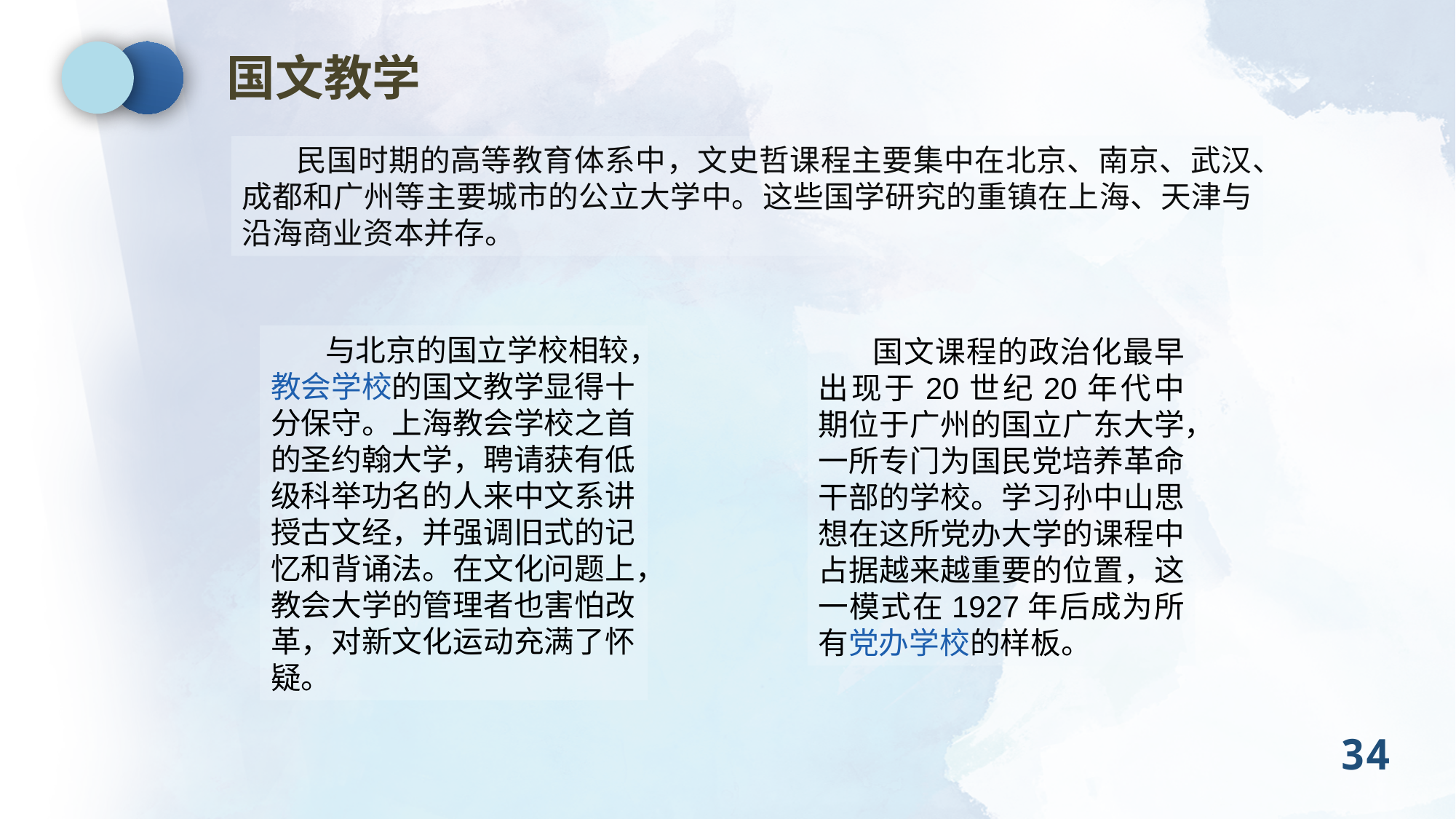

国文教学
民国时期的高等教育体系中，文史哲课程主要集中在北京、南京、武汉、成都和广州等主要城市的公立大学中。这些国学研究的重镇在上海、天津与沿海商业资本并存。

与北京的国立学校相较，教会学校的国文教学显得十分保守。上海教会学校之首的圣约翰大学，聘请获有低级科举功名的人来中文系讲授古文经，并强调旧式的记忆和背诵法。在文化问题上，教会大学的管理者也害怕改革，对新文化运动充满了怀疑。
国文课程的政治化最早出现于20世纪20年代中期位于广州的国立广东大学，一所专门为国民党培养革命干部的学校。学习孙中山思想在这所党办大学的课程中占据越来越重要的位置，这一模式在1927年后成为所有党办学校的样板。
34